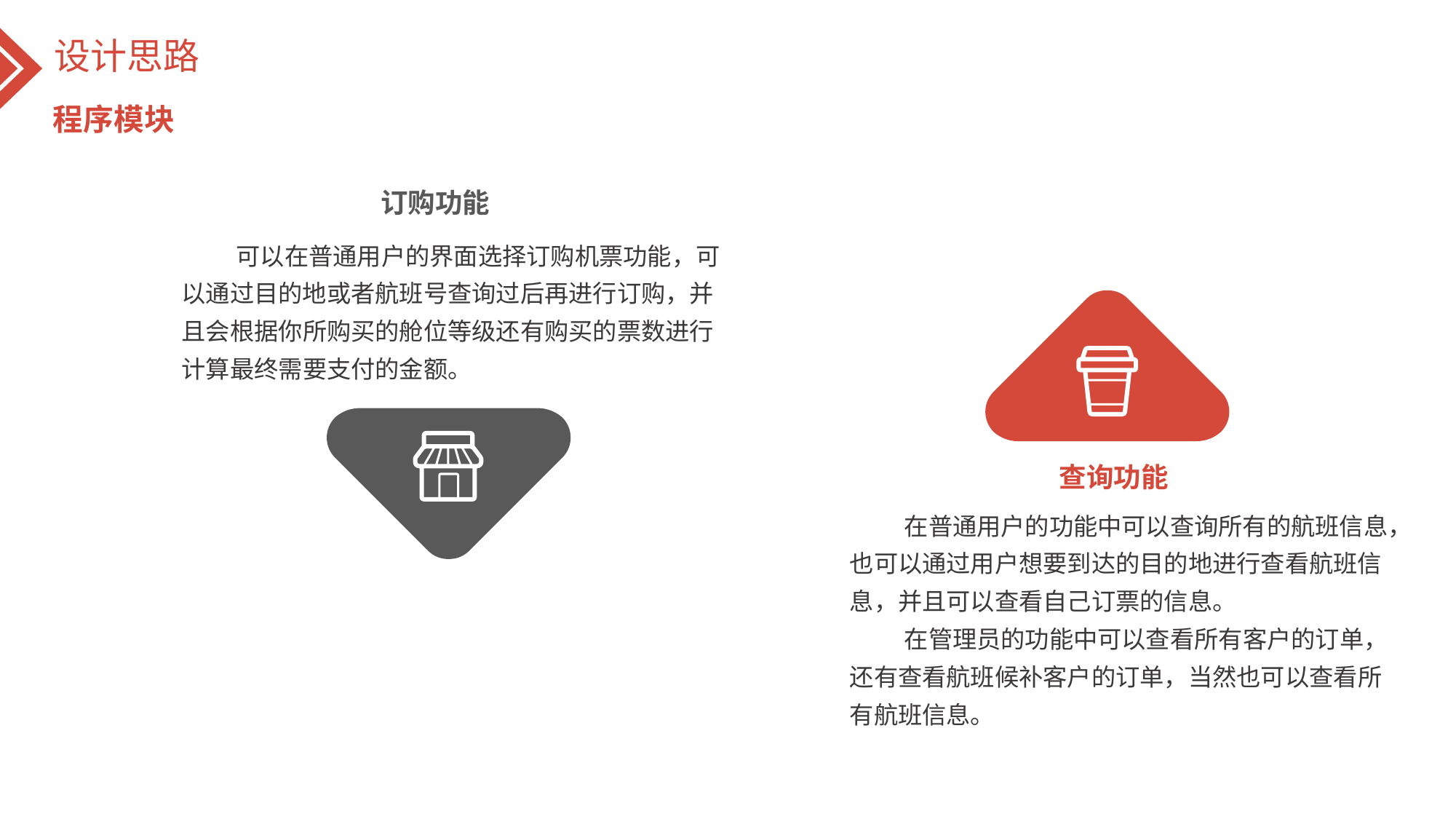

设计思路
程序模块
订购功能
可以在普通用户的界面选择订购机票功能，可以通过目的地或者航班号查询过后再进行订购，并且会根据你所购买的舱位等级还有购买的票数进行计算最终需要支付的金额。

查询功能
在普通用户的功能中可以查询所有的航班信息，也可以通过用户想要到达的目的地进行查看航班信息，并且可以查看自己订票的信息。
在管理员的功能中可以查看所有客户的订单，还有查看航班候补客户的订单，当然也可以查看所有航班信息。